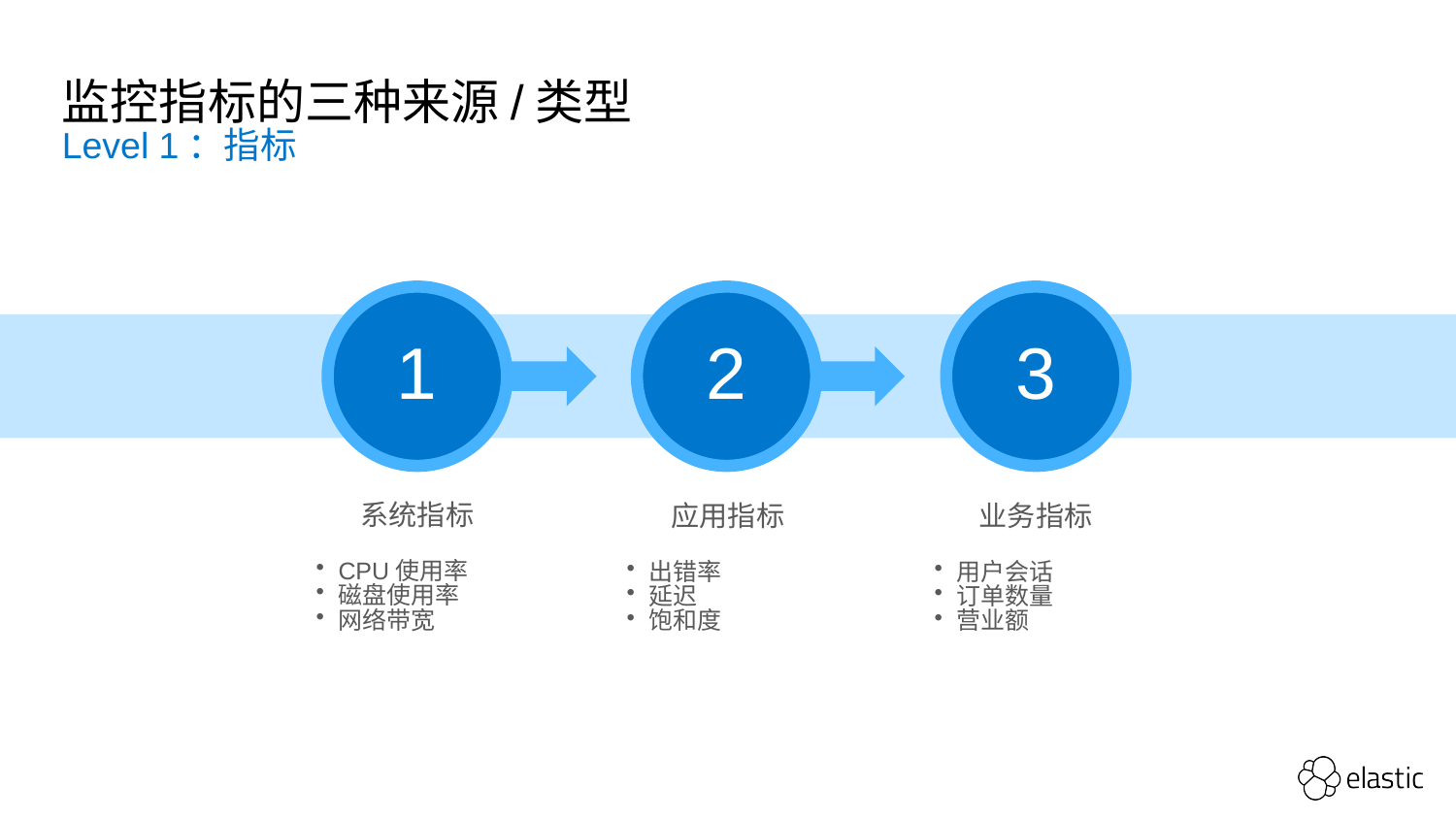

# 监控指标的三种来源/类型
Level 1：指标

1
2
3

系统指标

CPU使用率
磁盘使用率
网络带宽
应用指标

出错率
延迟
饱和度
业务指标

用户会话
订单数量
营业额